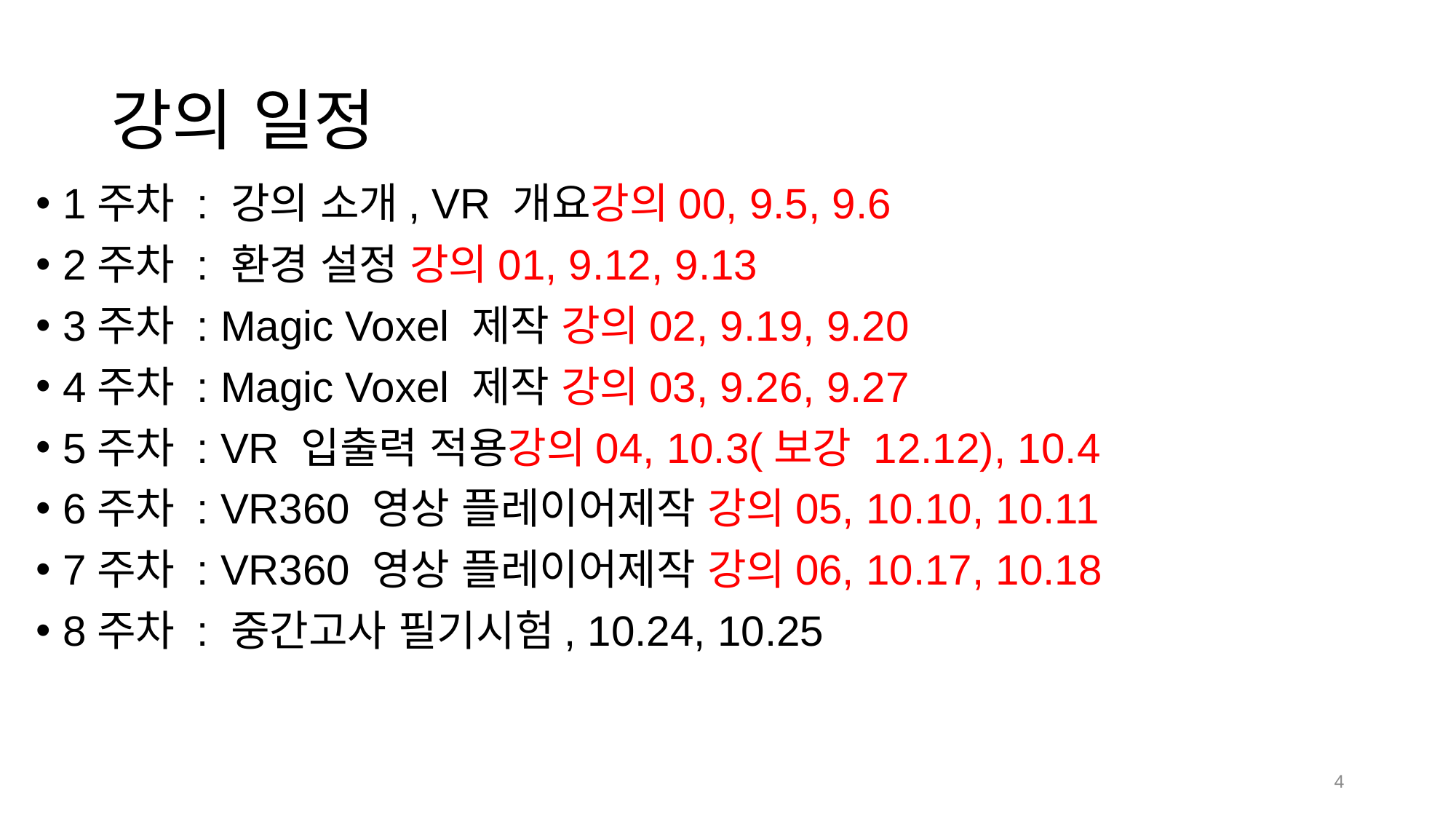

# 강의 일정
1주차 : 강의 소개, VR 개요강의00, 9.5, 9.6
2주차 : 환경 설정 강의01, 9.12, 9.13
3주차 : Magic Voxel 제작 강의02, 9.19, 9.20
4주차 : Magic Voxel 제작 강의03, 9.26, 9.27
5주차 : VR 입출력 적용강의04, 10.3(보강 12.12), 10.4
6주차 : VR360 영상 플레이어제작 강의05, 10.10, 10.11
7주차 : VR360 영상 플레이어제작 강의06, 10.17, 10.18
8주차 : 중간고사 필기시험, 10.24, 10.25
4